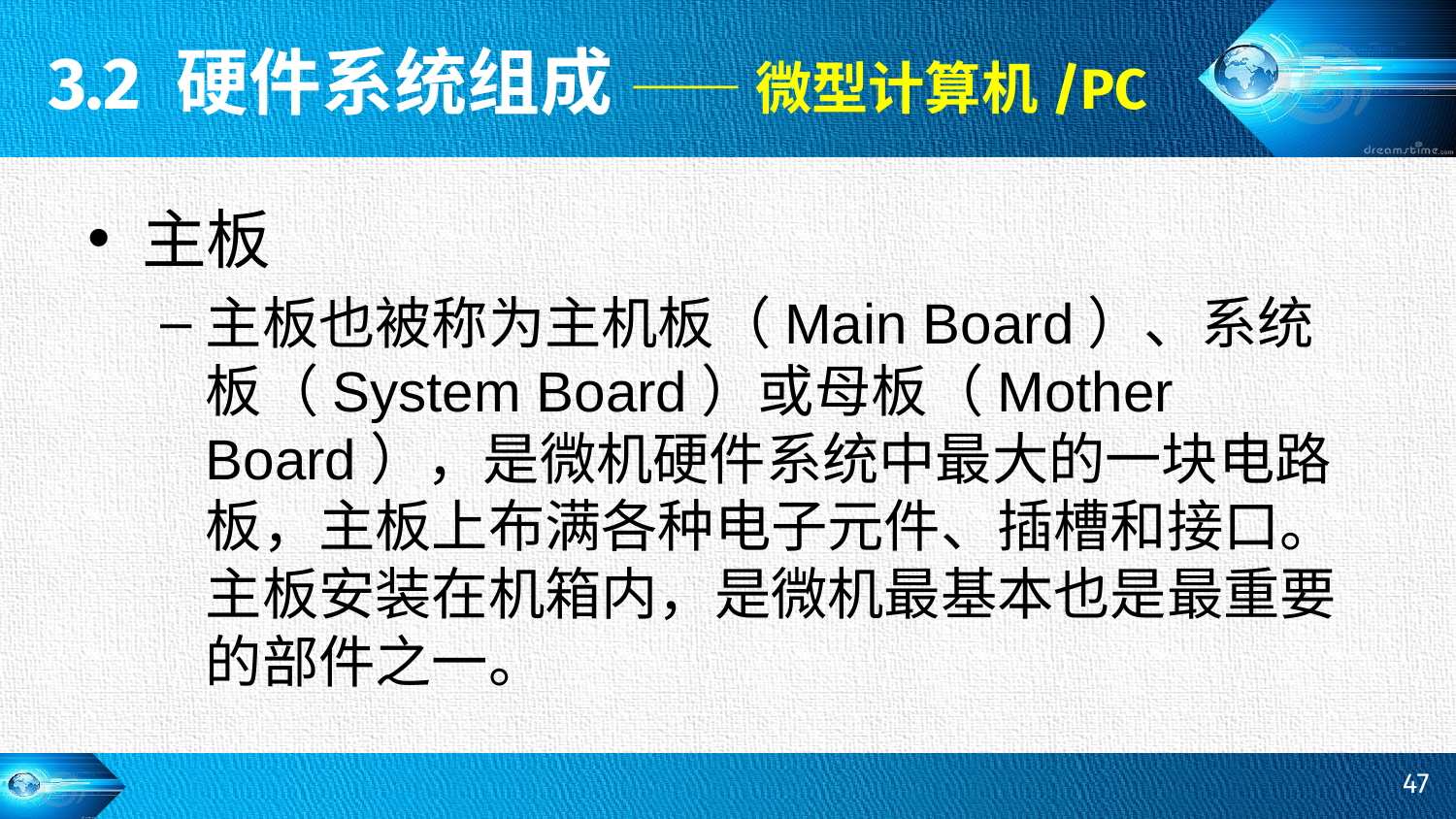

3.2 硬件系统组成 —— 微型计算机/PC
主板
主板也被称为主机板（Main Board）、系统板（System Board）或母板（Mother Board），是微机硬件系统中最大的一块电路板，主板上布满各种电子元件、插槽和接口。主板安装在机箱内，是微机最基本也是最重要的部件之一。

47